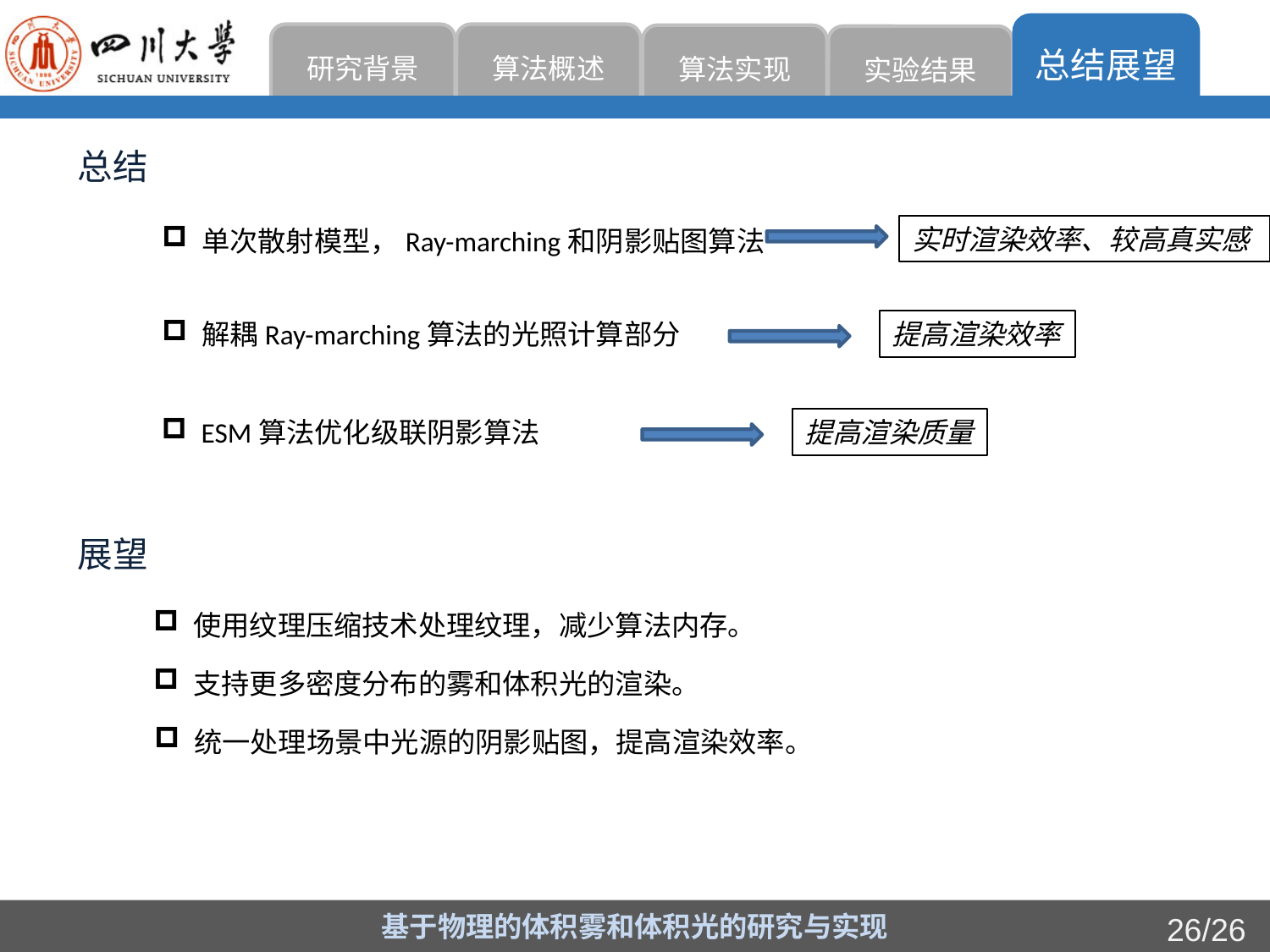

总结展望
研究背景
算法概述
算法实现
实验结果

总结
实时渲染效率、较高真实感
单次散射模型，Ray-marching和阴影贴图算法

解耦Ray-marching算法的光照计算部分
提高渲染效率

ESM算法优化级联阴影算法
提高渲染质量

展望
使用纹理压缩技术处理纹理，减少算法内存。
支持更多密度分布的雾和体积光的渲染。
统一处理场景中光源的阴影贴图，提高渲染效率。
基于物理的体积雾和体积光的研究与实现
26/26